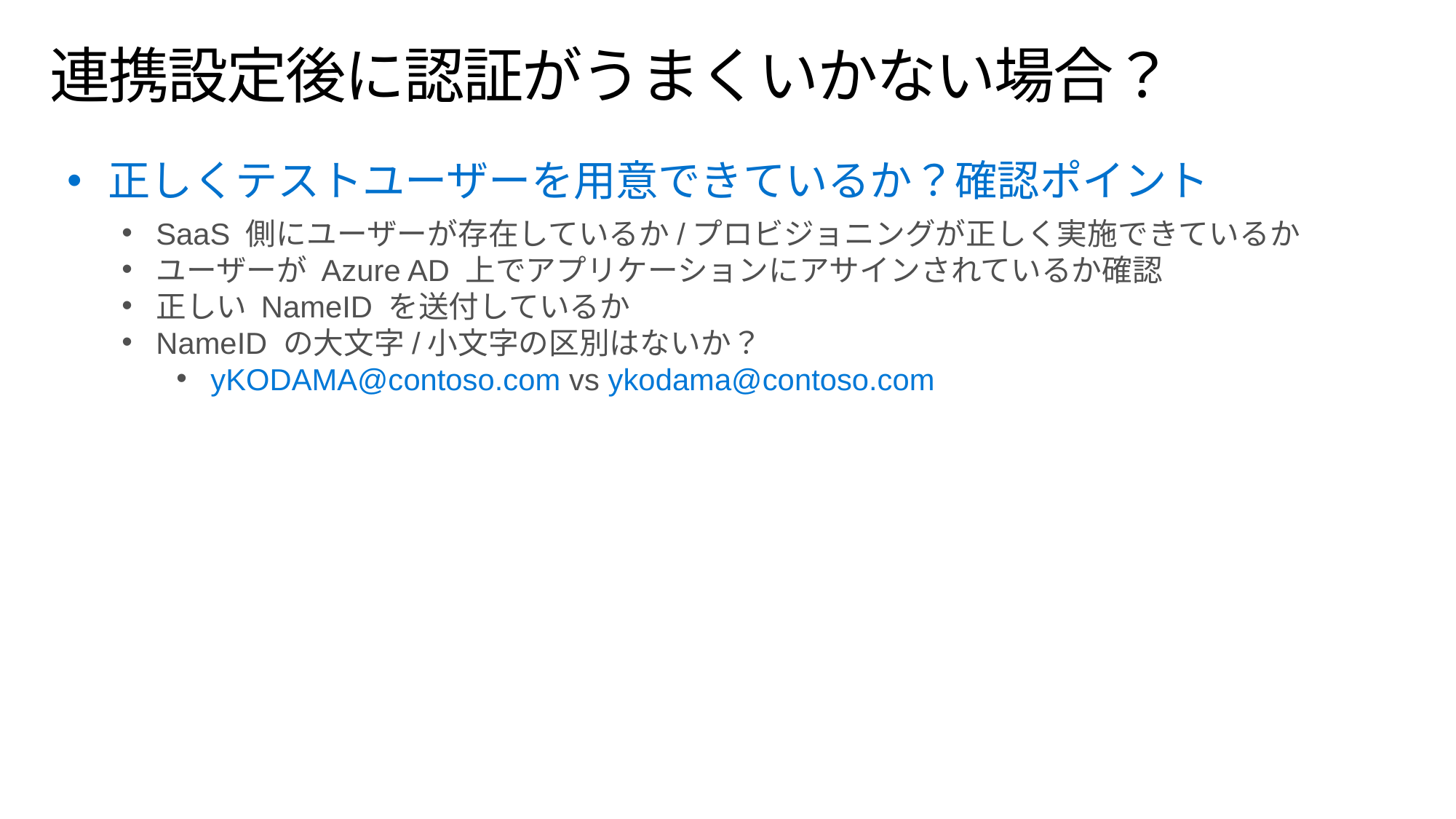

# 連携設定後に認証がうまくいかない場合？
正しくテストユーザーを用意できているか？確認ポイント
SaaS 側にユーザーが存在しているか/プロビジョニングが正しく実施できているか
ユーザーが Azure AD 上でアプリケーションにアサインされているか確認
正しい NameID を送付しているか
NameID の大文字/小文字の区別はないか？
yKODAMA@contoso.com vs ykodama@contoso.com